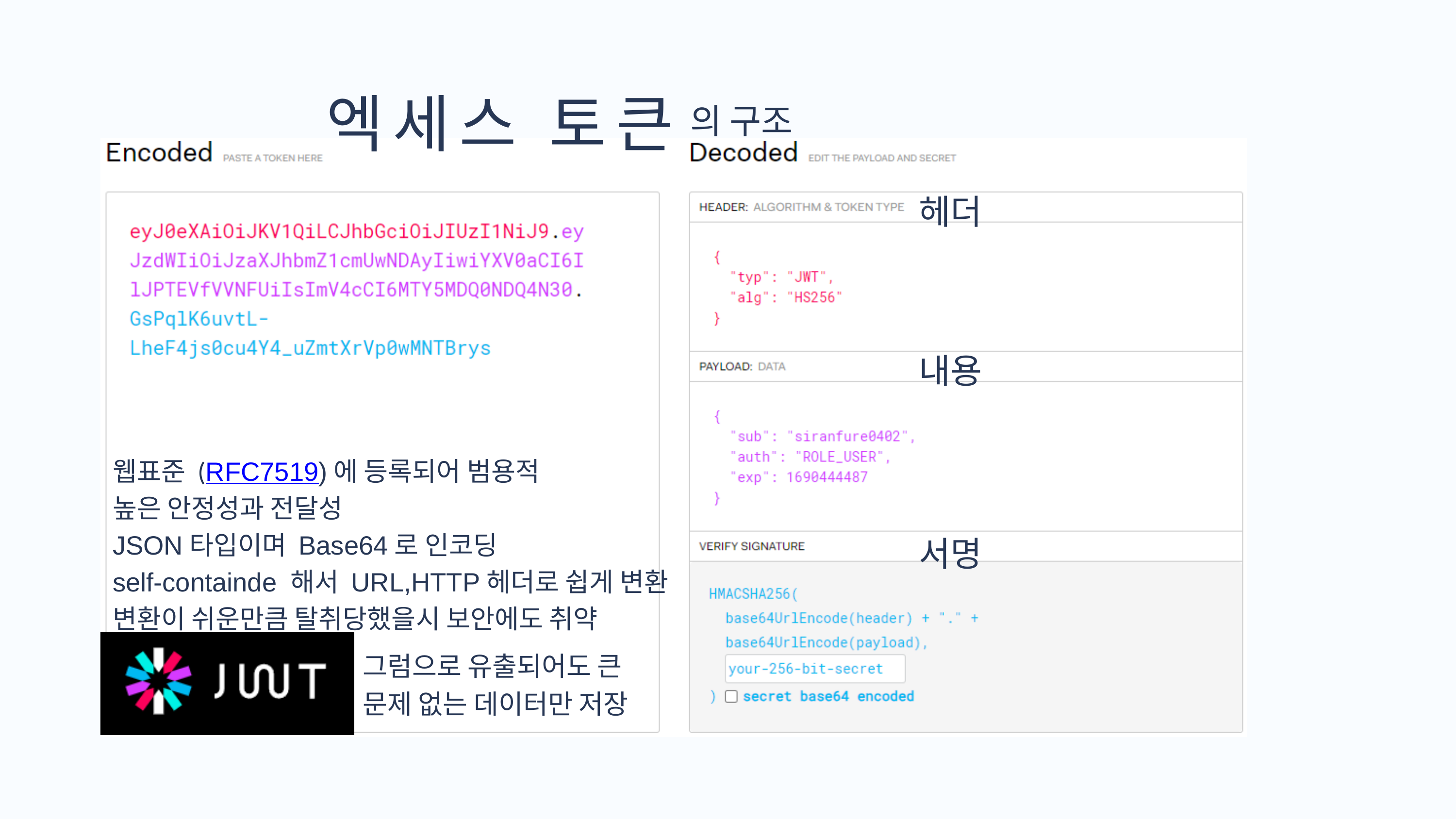

엑세스 토큰
의 구조

헤더
내용
웹표준 (RFC7519)에 등록되어 범용적
높은 안정성과 전달성
JSON타입이며 Base64로 인코딩
self-containde 해서 URL,HTTP헤더로 쉽게 변환
변환이 쉬운만큼 탈취당했을시 보안에도 취약
서명

그럼으로 유출되어도 큰 문제 없는 데이터만 저장